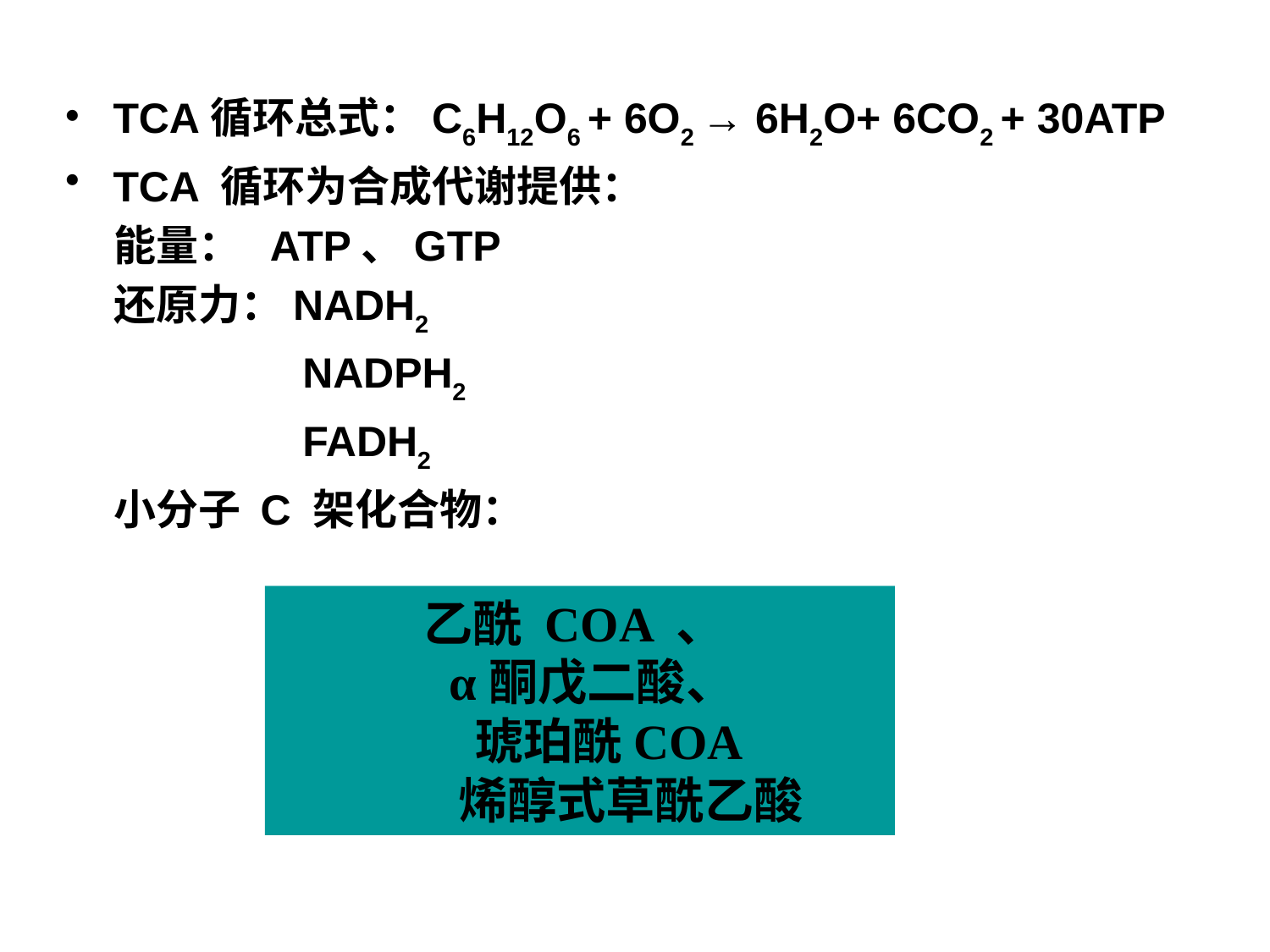

TCA循环总式：C6H12O6 + 6O2 → 6H2O+ 6CO2 + 30ATP
TCA 循环为合成代谢提供：
    能量：  ATP、GTP
    还原力：NADH2
                    NADPH2
                    FADH2
    小分子 C 架化合物：

乙酰 COA 、
  α酮戊二酸、
      琥珀酰COA
        烯醇式草酰乙酸